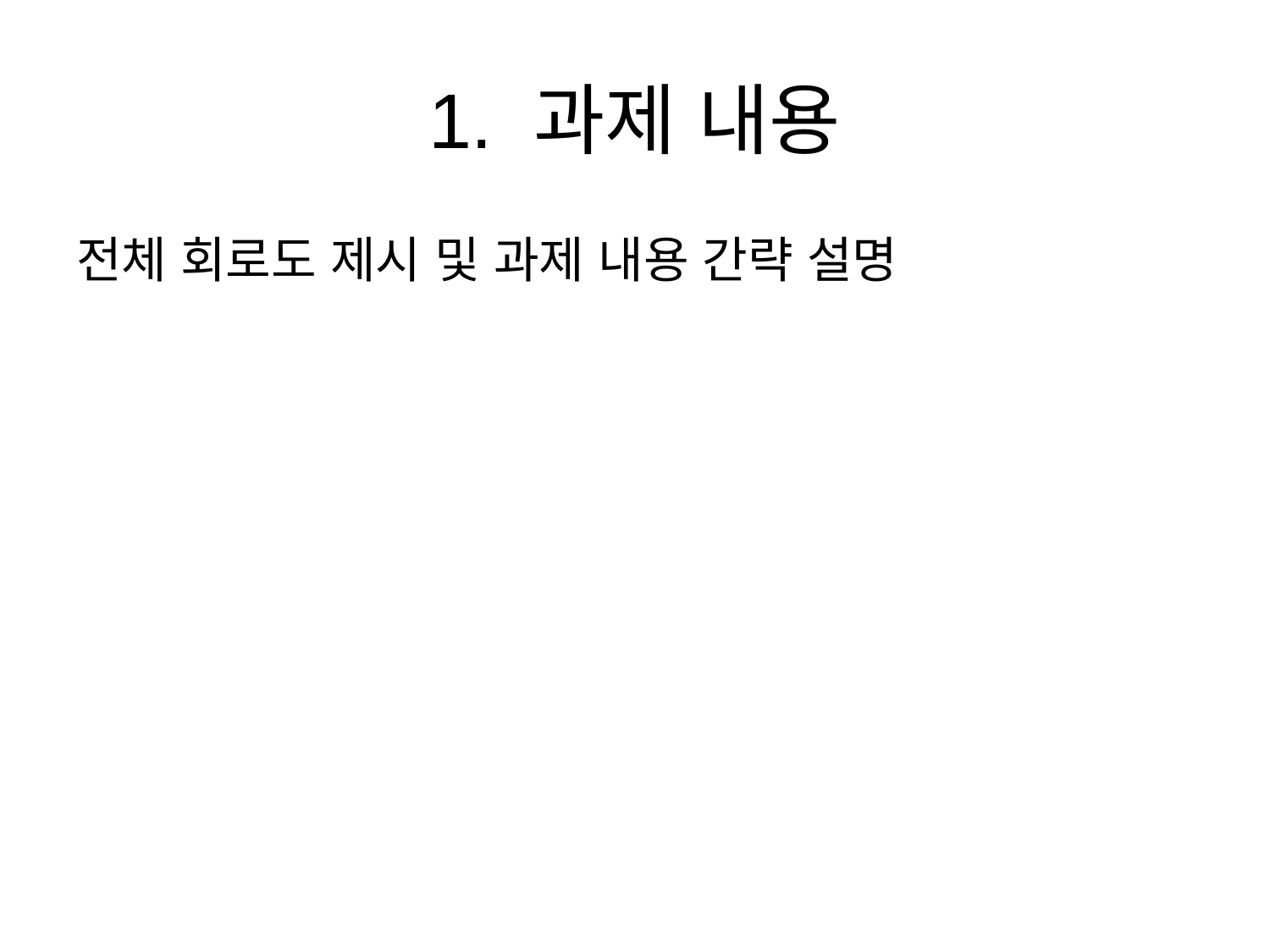

# 1. 과제 내용
전체 회로도 제시 및 과제 내용 간략 설명